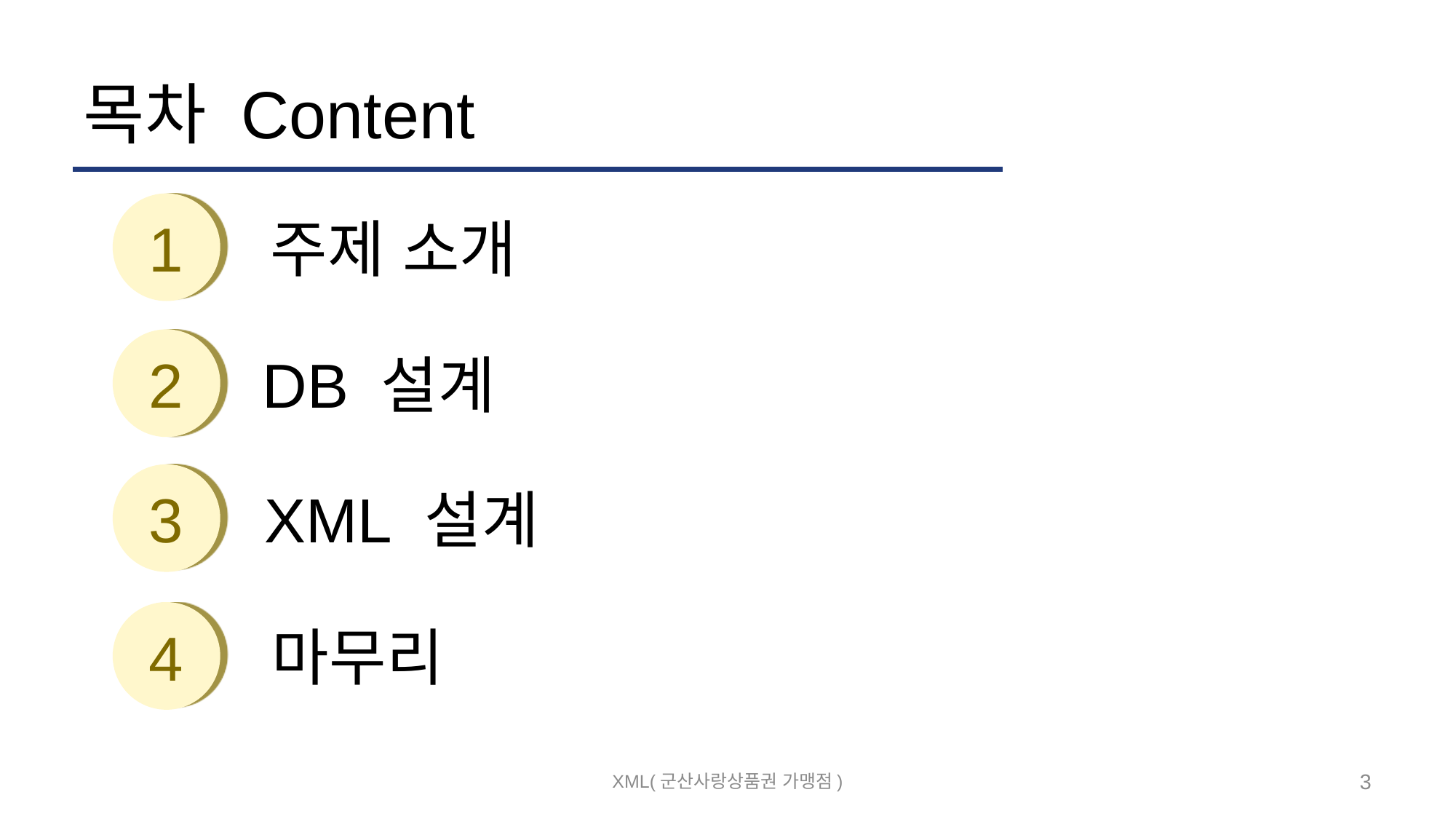

목차 Content
1
주제 소개
2
DB 설계
3
XML 설계
4
마무리
XML(군산사랑상품권 가맹점)
3